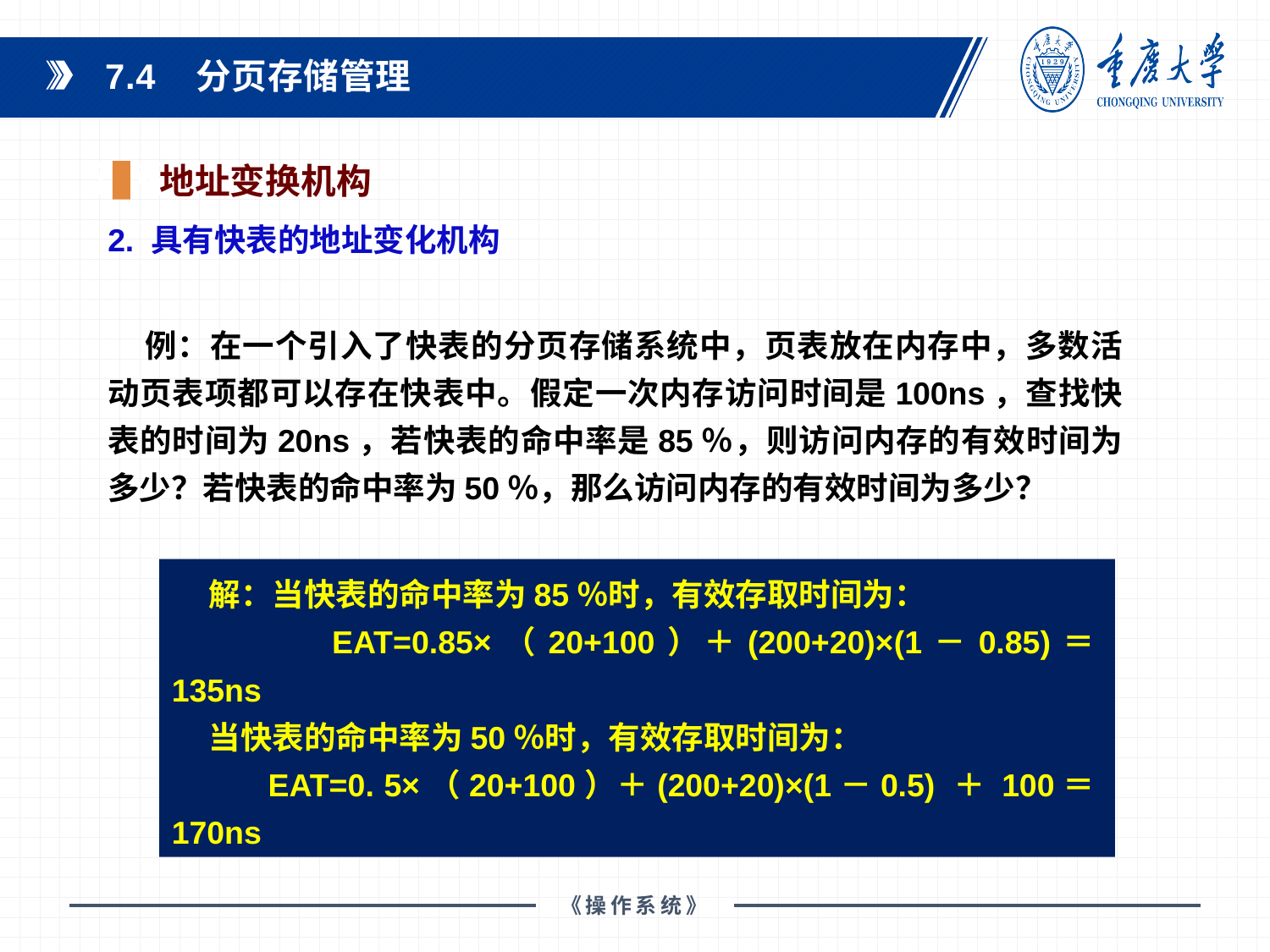

7.4   分页存储管理
地址变换机构
课程教材：

2. 具有快表的地址变化机构
例：在一个引入了快表的分页存储系统中，页表放在内存中，多数活动页表项都可以存在快表中。假定一次内存访问时间是100ns，查找快表的时间为20ns，若快表的命中率是85％，则访问内存的有效时间为多少？若快表的命中率为50％，那么访问内存的有效时间为多少？
解：当快表的命中率为85％时，有效存取时间为：
         EAT=0.85×（20+100）＋(200+20)×(1－0.85)＝135ns
当快表的命中率为50％时，有效存取时间为：
      EAT=0. 5×（20+100）＋(200+20)×(1－0.5) ＋ 100＝170ns